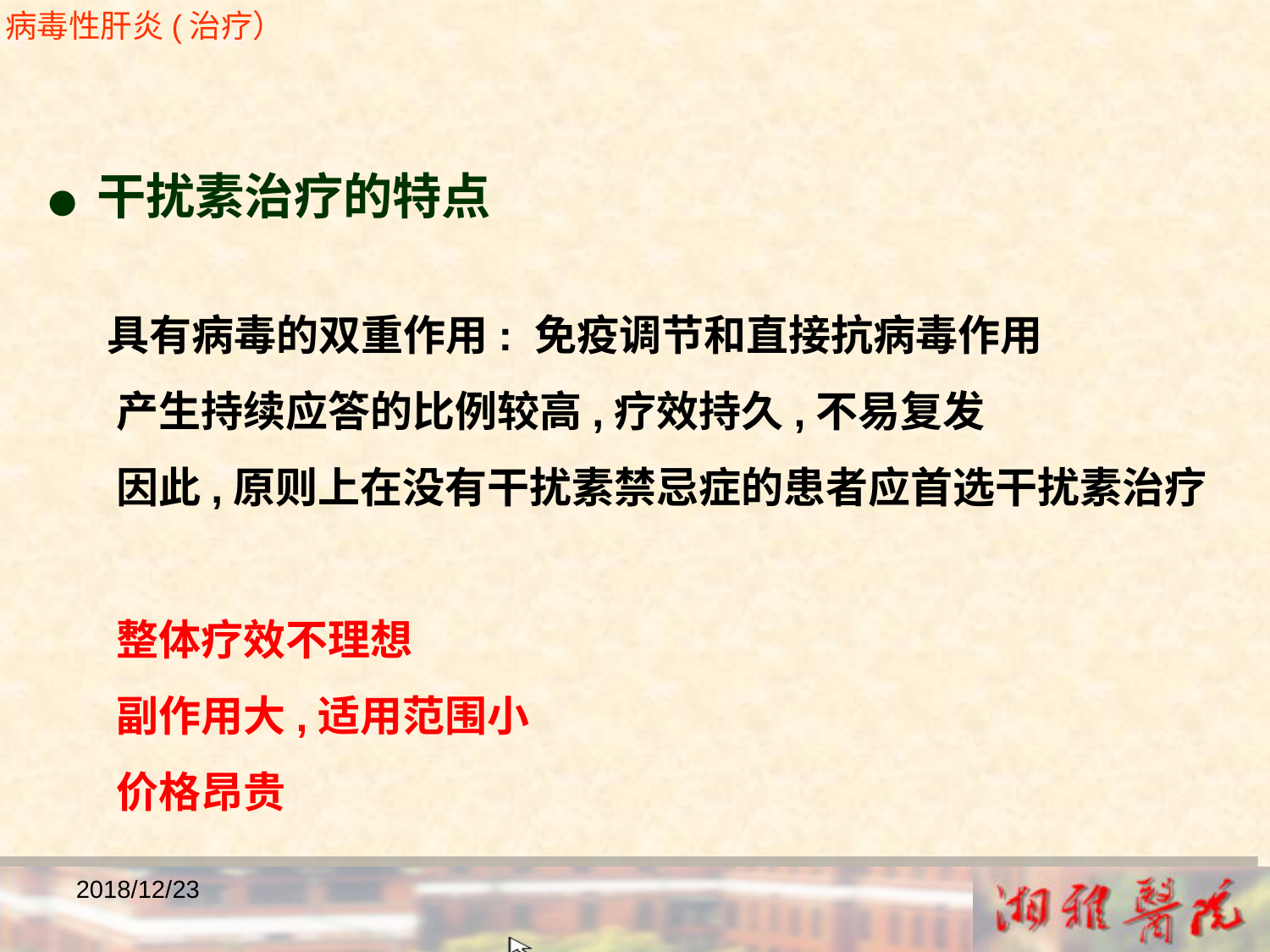

病毒性肝炎(治疗）
●  干扰素治疗的特点

       具有病毒的双重作用: 免疫调节和直接抗病毒作用
      产生持续应答的比例较高,疗效持久,不易复发
      因此,原则上在没有干扰素禁忌症的患者应首选干扰素治疗

      整体疗效不理想
      副作用大,适用范围小
      价格昂贵

2018/12/23